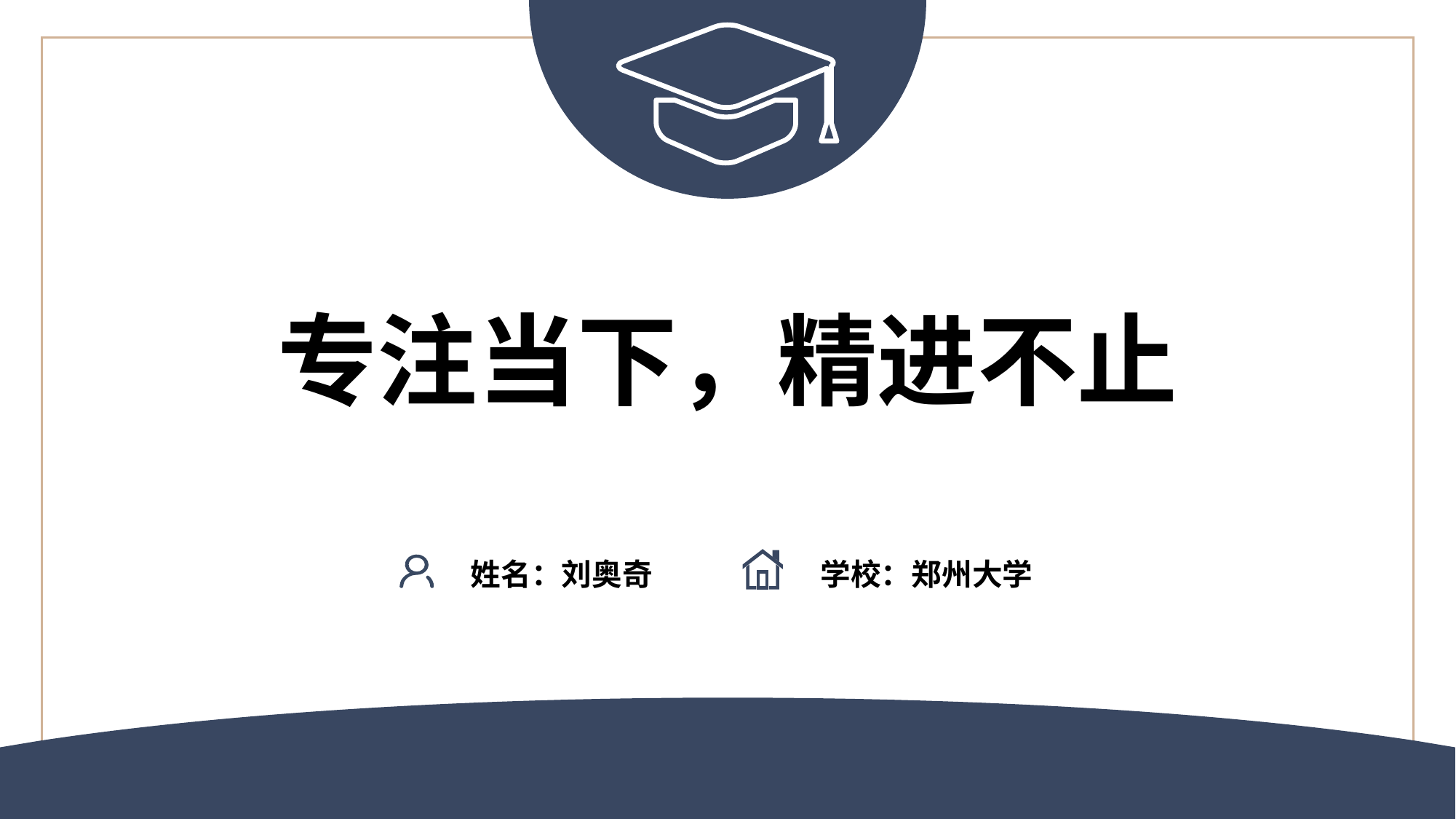

专注当下，精进不止
学校：郑州大学

姓名：刘奥奇

—— 艰苦朴素 · 实事求是 · 严格要求 · 勇于探索 ——